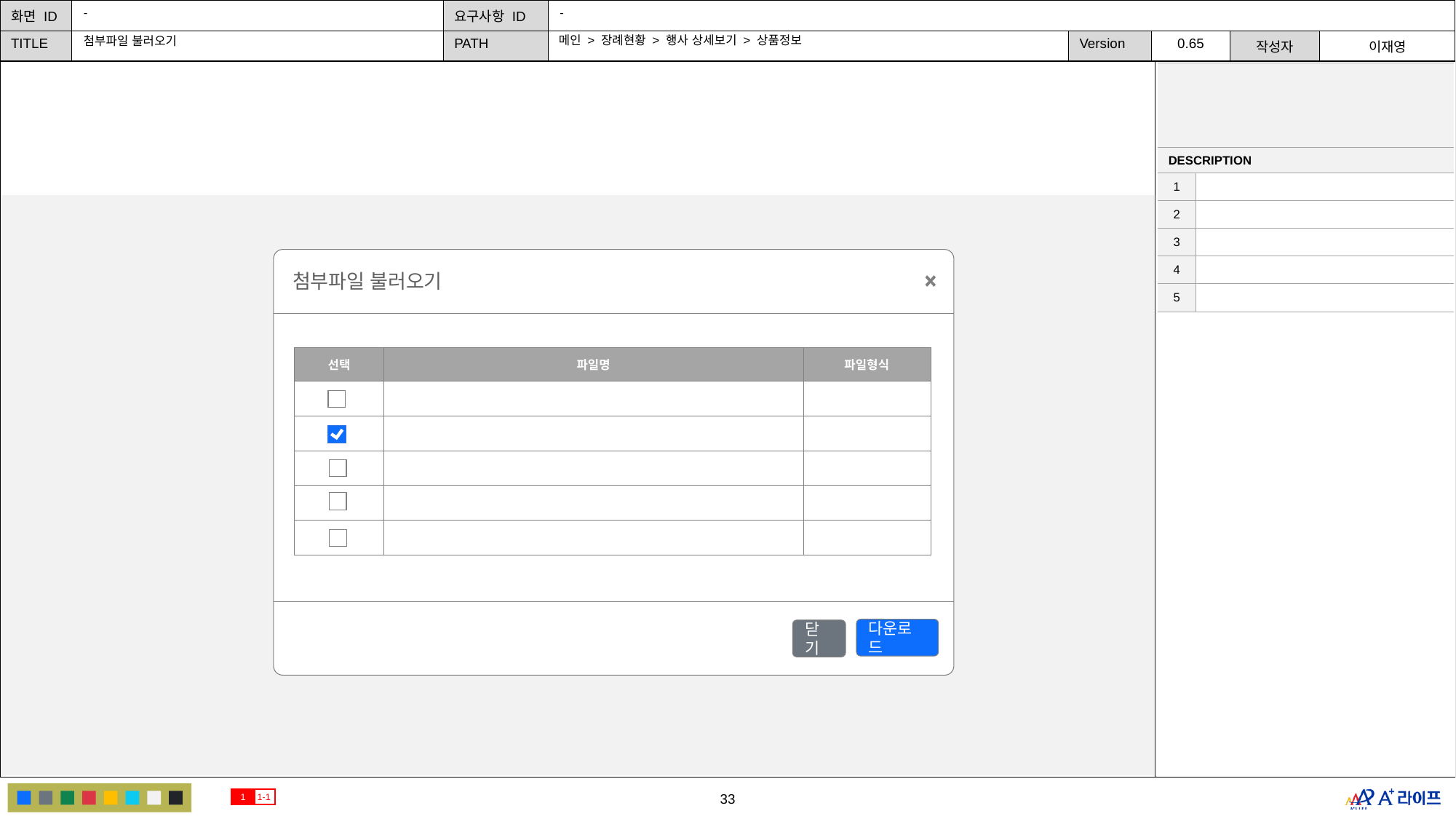

-
-
메인 > 장례현황 > 행사 상세보기 > 상품정보
첨부파일 불러오기
|  |  |
| --- | --- |
| DESCRIPTION |  |
| 1 |  |
| 2 |  |
| 3 |  |
| 4 |  |
| 5 |  |
첨부파일 불러오기

다운로드
닫기
| 선택 | 파일명 | 파일형식 |
| --- | --- | --- |
|  |  |  |
|  |  |  |
|  |  |  |
|  |  |  |
|  |  |  |

1
1-1